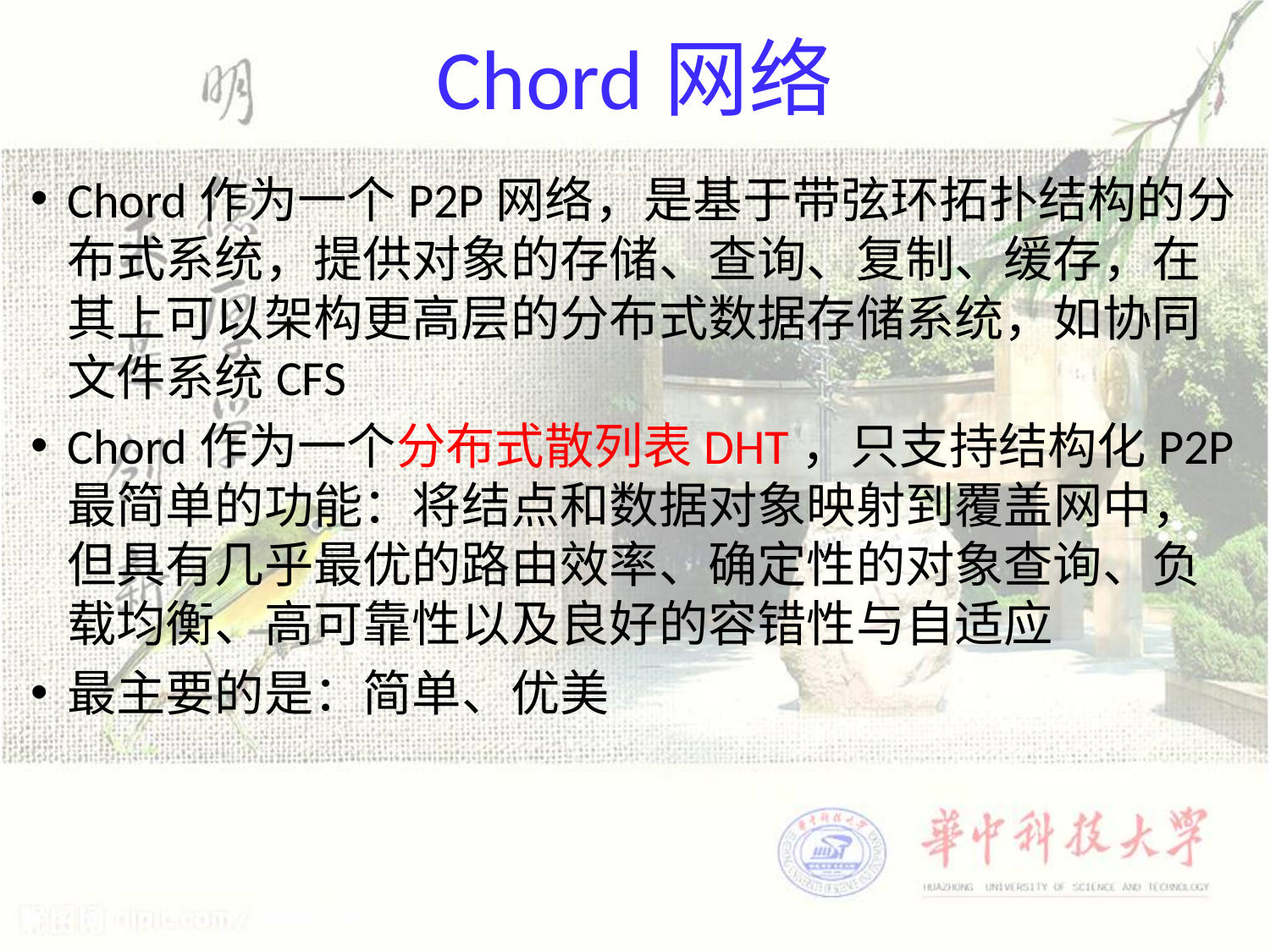

# Chord网络
Chord作为一个P2P网络，是基于带弦环拓扑结构的分布式系统，提供对象的存储、查询、复制、缓存，在其上可以架构更高层的分布式数据存储系统，如协同文件系统CFS
Chord作为一个分布式散列表DHT，只支持结构化P2P最简单的功能：将结点和数据对象映射到覆盖网中，但具有几乎最优的路由效率、确定性的对象查询、负载均衡、高可靠性以及良好的容错性与自适应
最主要的是：简单、优美